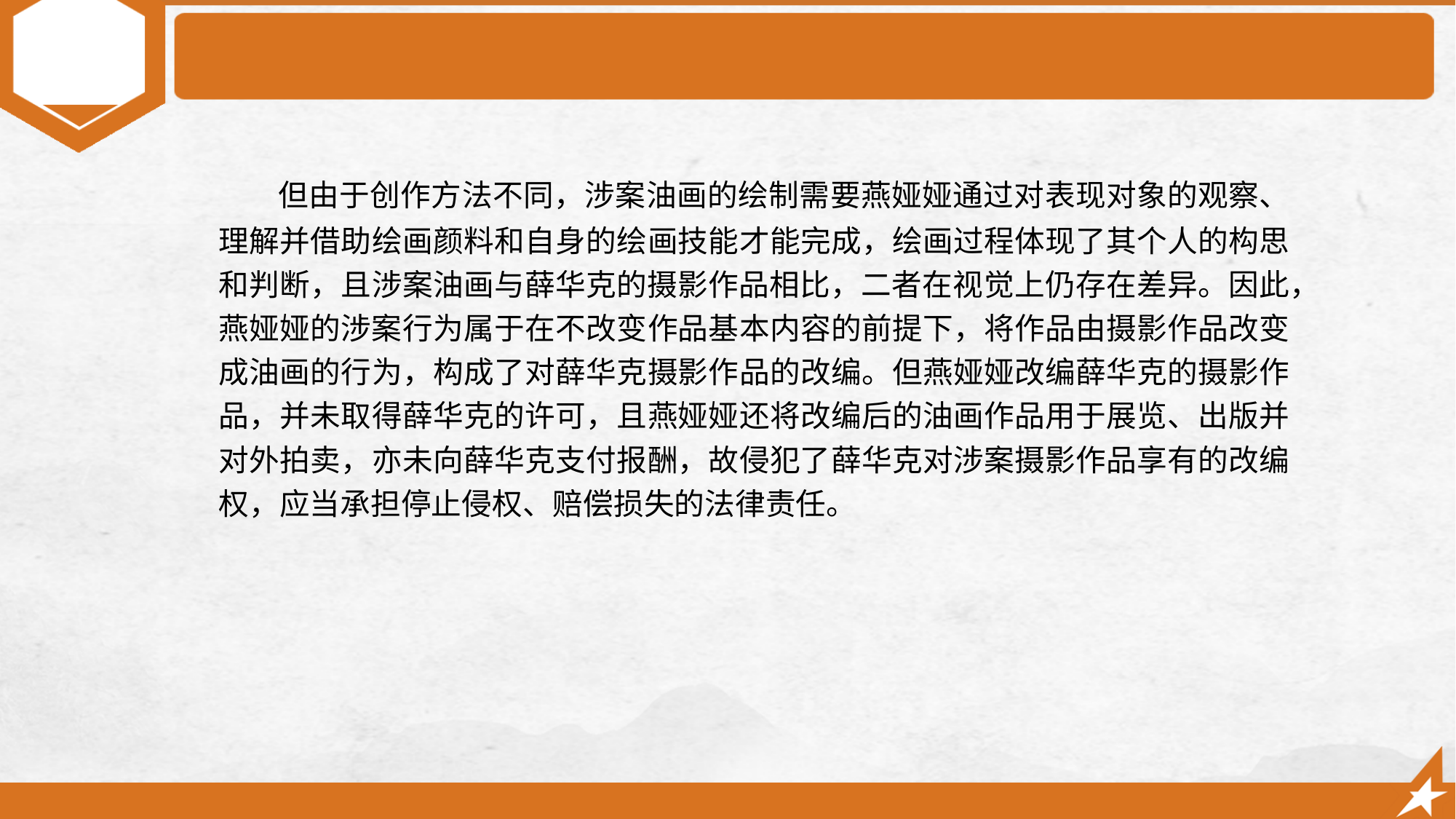

但由于创作方法不同，涉案油画的绘制需要燕娅娅通过对表现对象的观察、理解并借助绘画颜料和自身的绘画技能才能完成，绘画过程体现了其个人的构思和判断，且涉案油画与薛华克的摄影作品相比，二者在视觉上仍存在差异。因此，燕娅娅的涉案行为属于在不改变作品基本内容的前提下，将作品由摄影作品改变成油画的行为，构成了对薛华克摄影作品的改编。但燕娅娅改编薛华克的摄影作品，并未取得薛华克的许可，且燕娅娅还将改编后的油画作品用于展览、出版并对外拍卖，亦未向薛华克支付报酬，故侵犯了薛华克对涉案摄影作品享有的改编权，应当承担停止侵权、赔偿损失的法律责任。